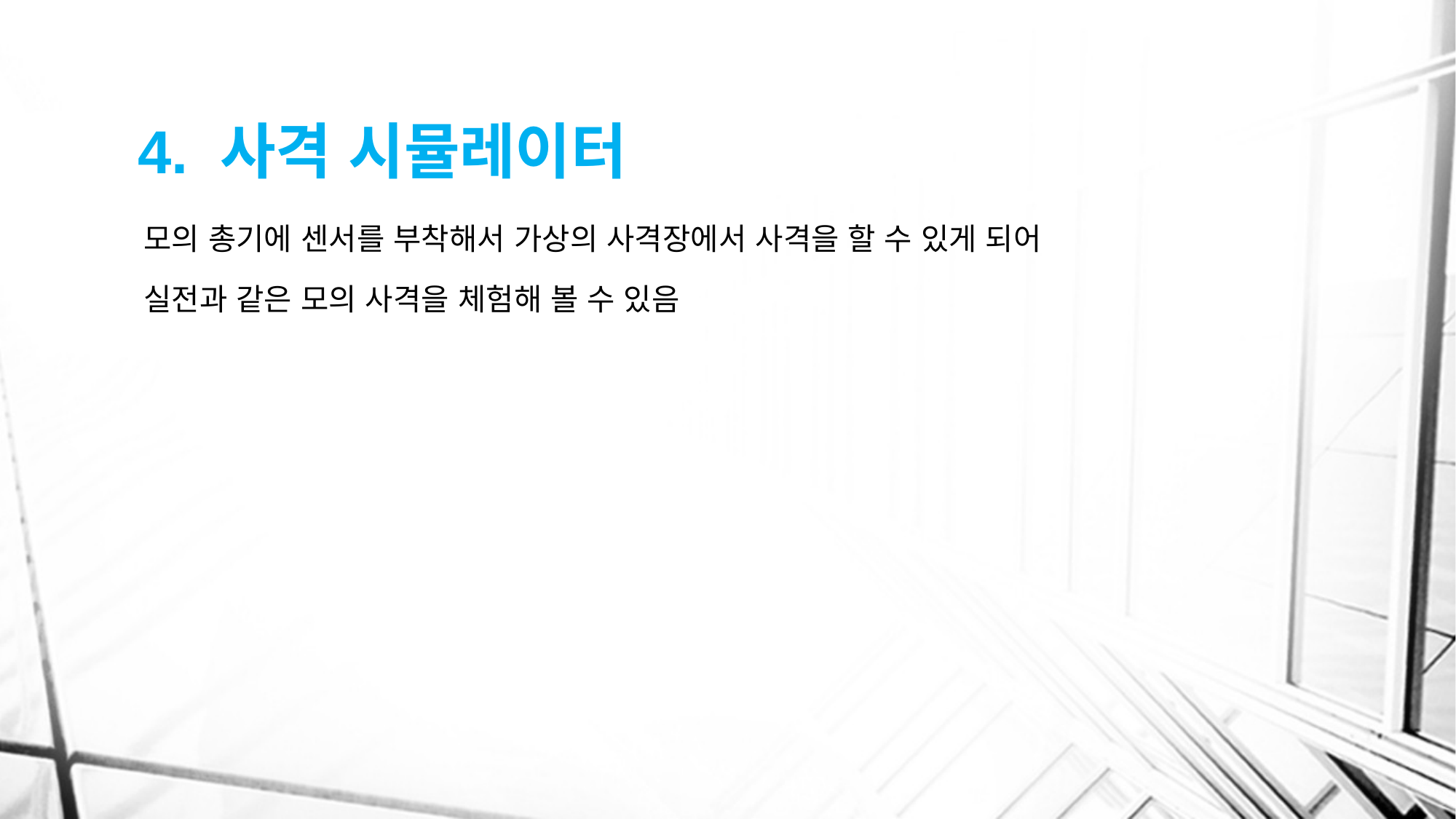

# 4. 사격 시뮬레이터
모의 총기에 센서를 부착해서 가상의 사격장에서 사격을 할 수 있게 되어
실전과 같은 모의 사격을 체험해 볼 수 있음